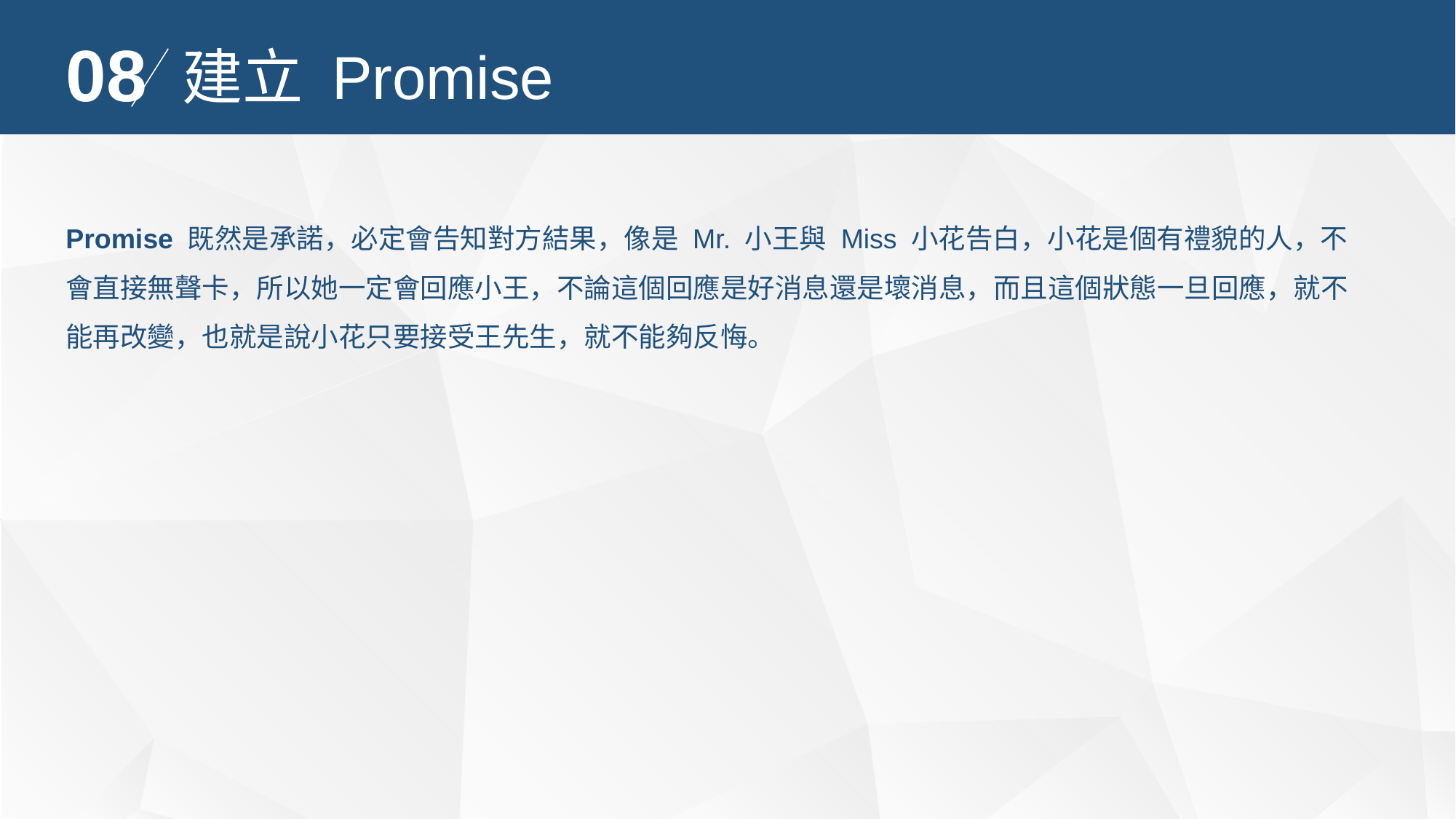

08
建立 Promise
Promise 既然是承諾，必定會告知對方結果，像是 Mr. 小王與 Miss 小花告白，小花是個有禮貌的人，不會直接無聲卡，所以她一定會回應小王，不論這個回應是好消息還是壞消息，而且這個狀態一旦回應，就不能再改變，也就是說小花只要接受王先生，就不能夠反悔。